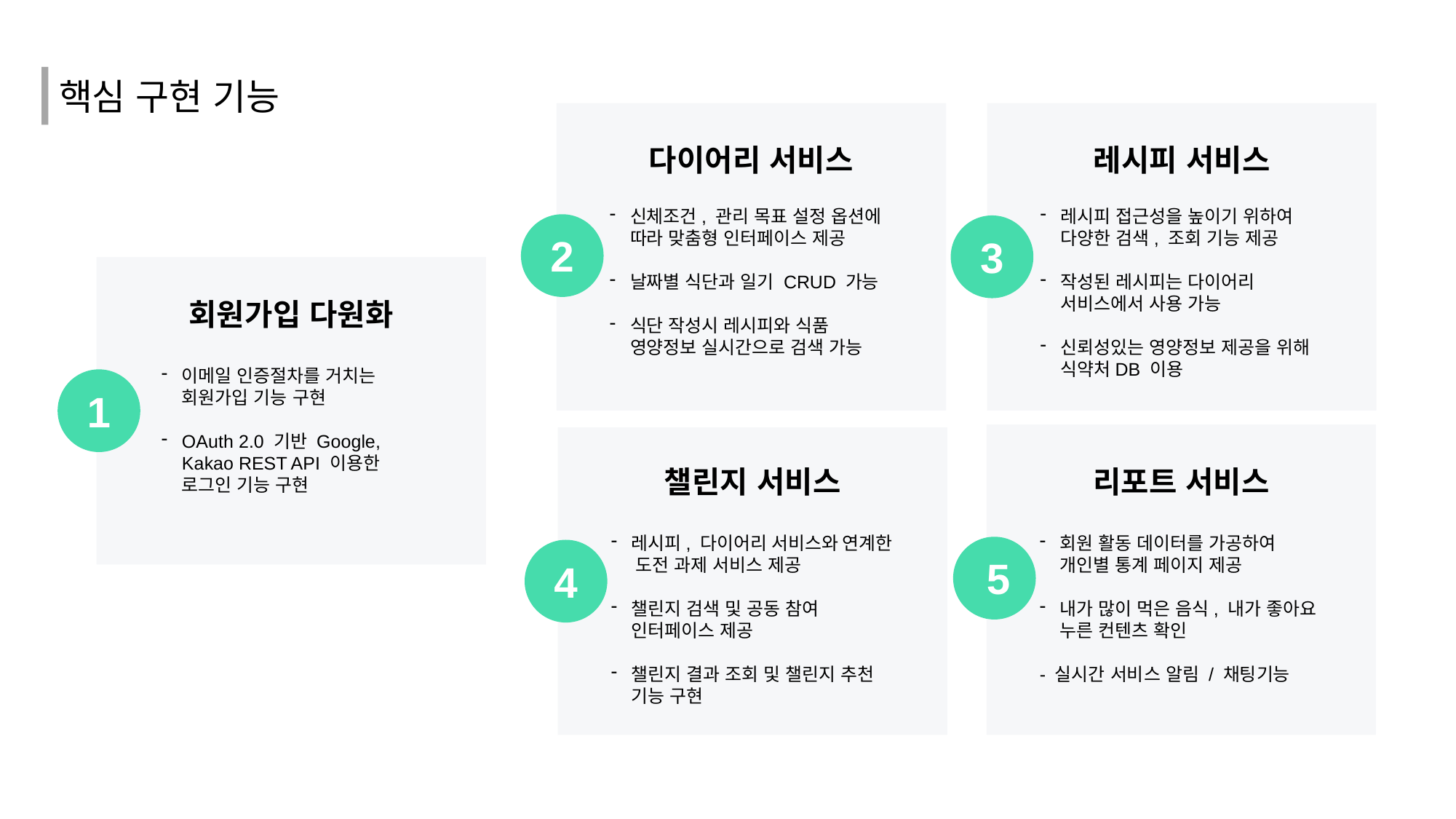

핵심 구현 기능

다이어리 서비스
레시피 서비스
신체조건, 관리 목표 설정 옵션에 따라 맞춤형 인터페이스 제공

날짜별 식단과 일기 CRUD 가능

식단 작성시 레시피와 식품 영양정보 실시간으로 검색 가능
레시피 접근성을 높이기 위하여 다양한 검색, 조회 기능 제공

작성된 레시피는 다이어리 서비스에서 사용 가능

신뢰성있는 영양정보 제공을 위해 식약처DB 이용

2
3

회원가입 다원화
이메일 인증절차를 거치는 회원가입 기능 구현

OAuth 2.0 기반 Google, Kakao REST API 이용한 로그인 기능 구현

1

챌린지 서비스
리포트 서비스
레시피, 다이어리 서비스와 연계한 도전 과제 서비스 제공

챌린지 검색 및 공동 참여 인터페이스 제공

챌린지 결과 조회 및 챌린지 추천 기능 구현
회원 활동 데이터를 가공하여 개인별 통계 페이지 제공

내가 많이 먹은 음식, 내가 좋아요 누른 컨텐츠 확인

- 실시간 서비스 알림 / 채팅기능

5
4